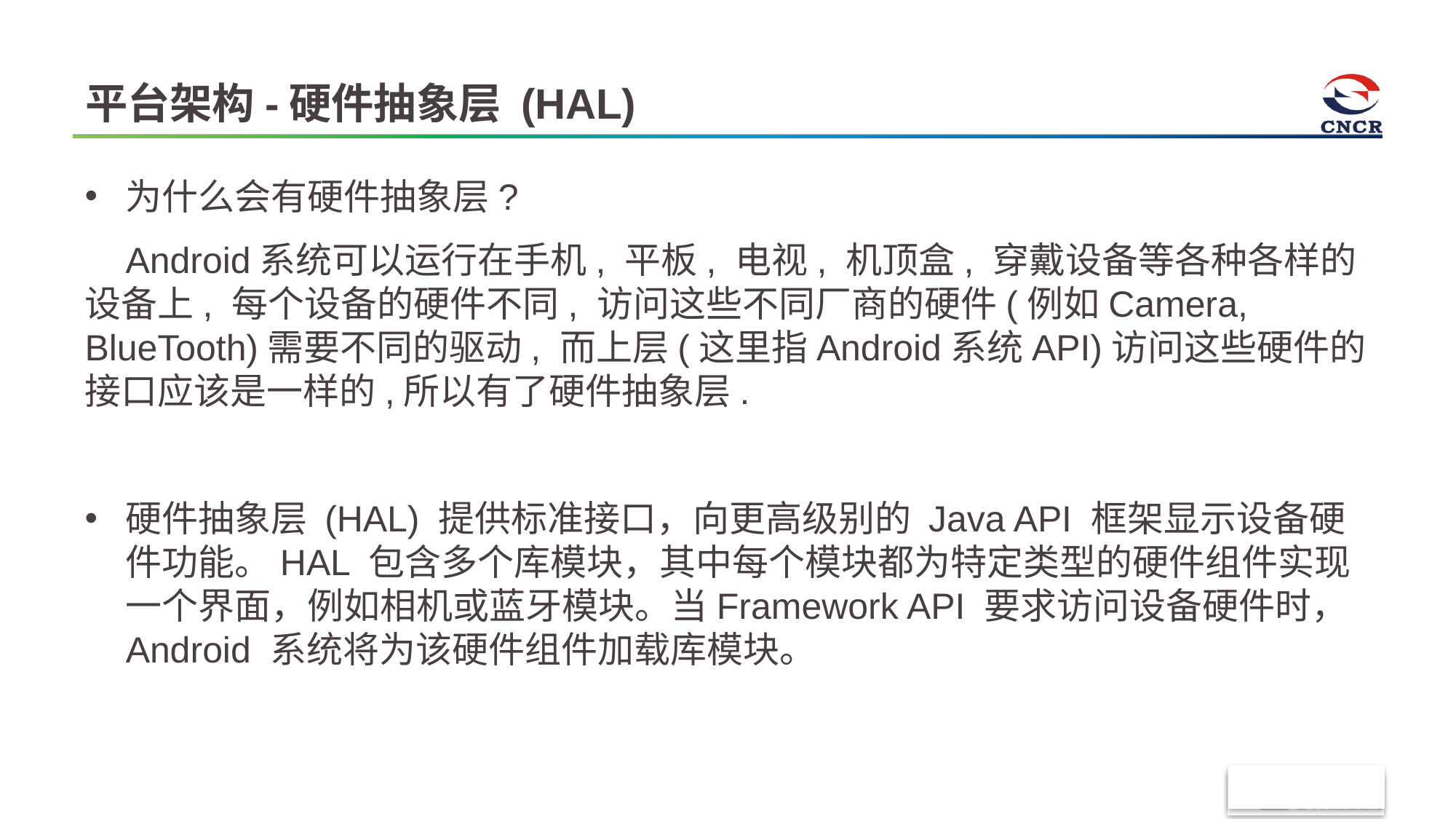

# 平台架构-硬件抽象层 (HAL)
为什么会有硬件抽象层?
    Android系统可以运行在手机, 平板, 电视, 机顶盒, 穿戴设备等各种各样的设备上, 每个设备的硬件不同, 访问这些不同厂商的硬件(例如Camera, BlueTooth)需要不同的驱动, 而上层(这里指Android系统API)访问这些硬件的接口应该是一样的,所以有了硬件抽象层.

硬件抽象层 (HAL) 提供标准接口，向更高级别的 Java API 框架显示设备硬件功能。HAL 包含多个库模块，其中每个模块都为特定类型的硬件组件实现一个界面，例如相机或蓝牙模块。当Framework API 要求访问设备硬件时，Android 系统将为该硬件组件加载库模块。